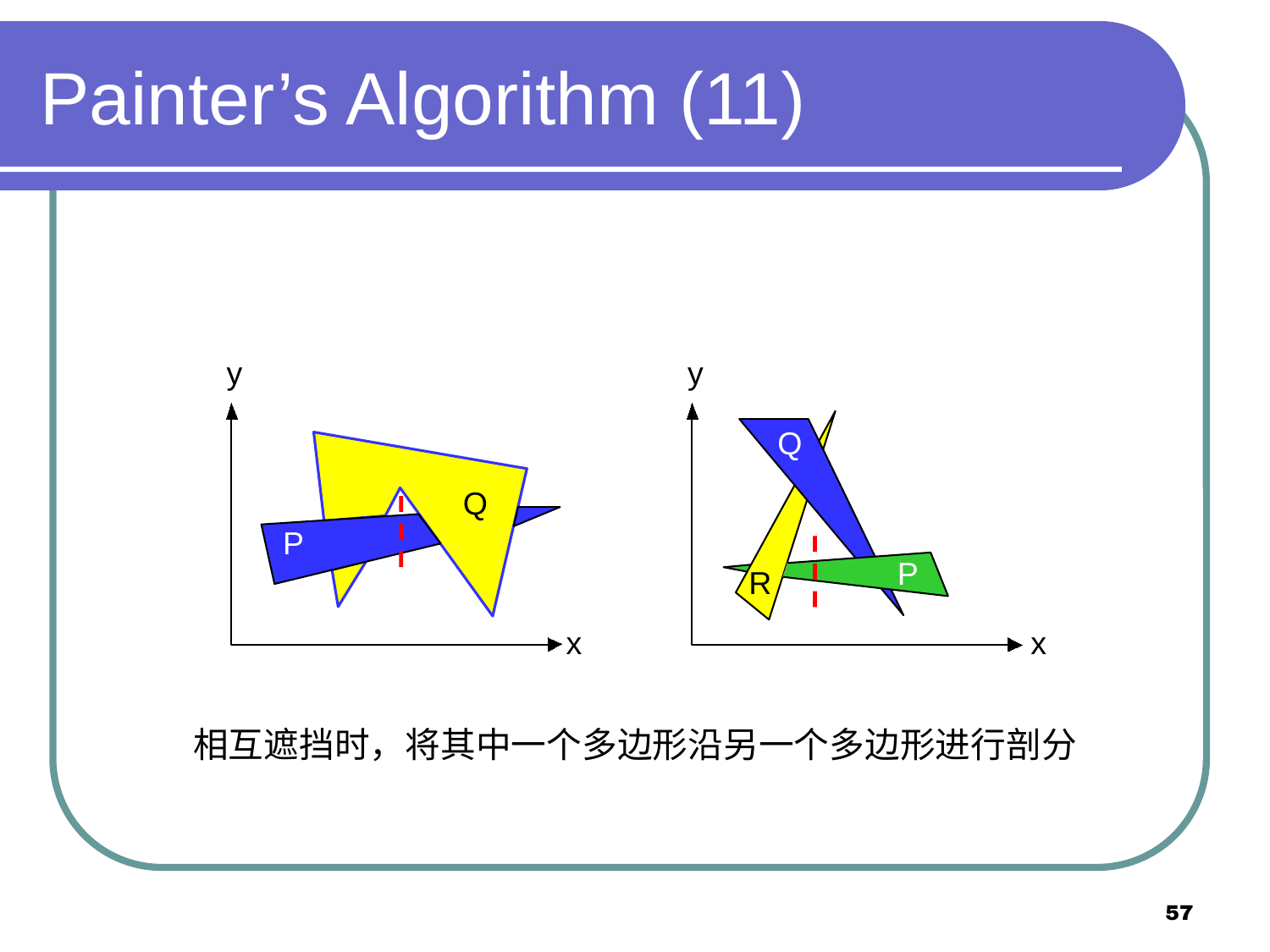

# Painter’s Algorithm (11)
y

Q

P

x

y

Q

P

R

x

相互遮挡时，将其中一个多边形沿另一个多边形进行剖分
57